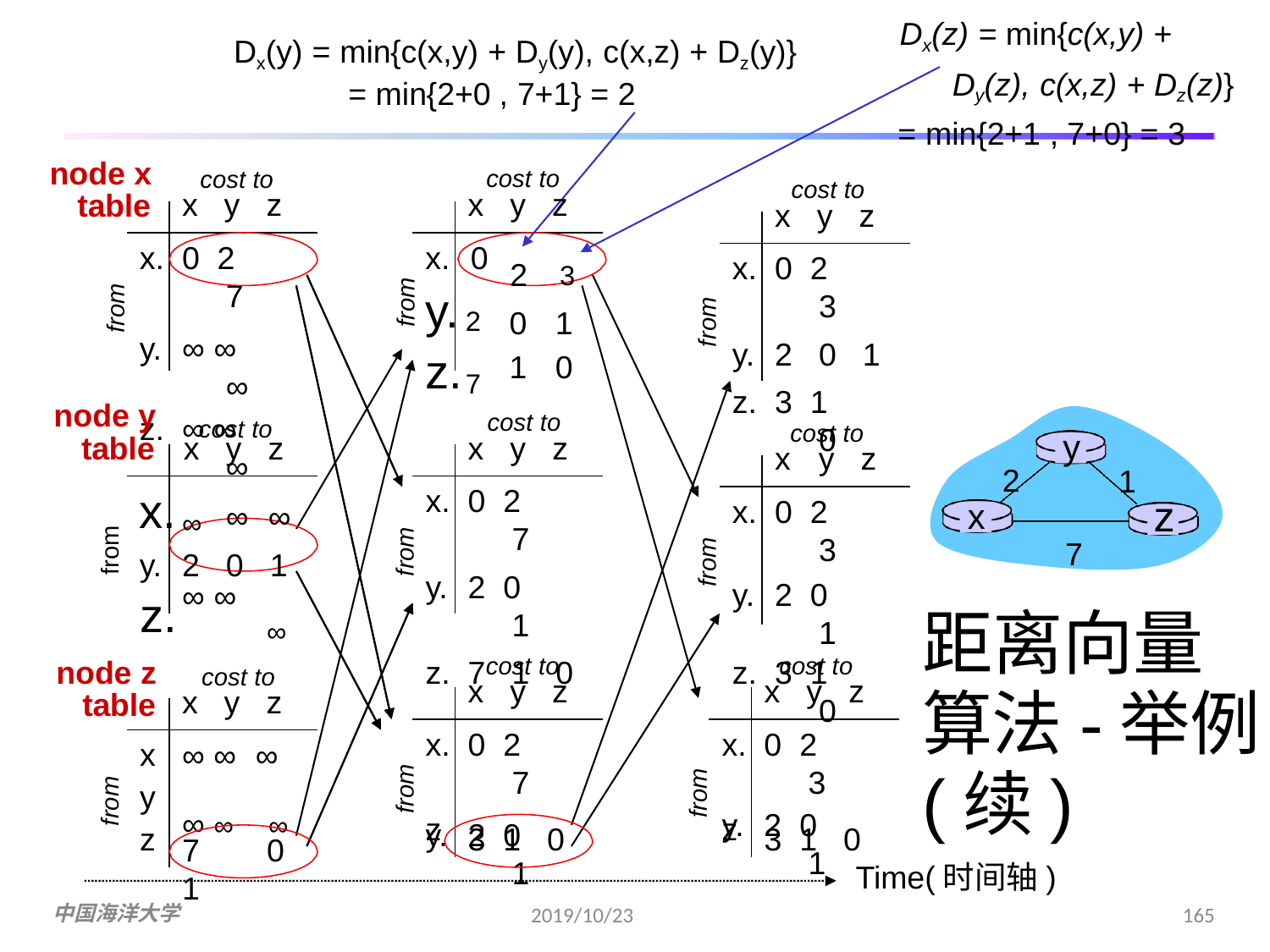

Dx(z) = min{c(x,y) + Dy(z), c(x,z) + Dz(z)}
= min{2+1 , 7+0} = 3
Dx(y) = min{c(x,y) + Dy(y), c(x,z) + Dz(y)}
= min{2+0 , 7+1} = 2

node x
cost to
x	y	z
cost to
x	y	z
cost to
x	y	z
table

0  2	7

∞ ∞	∞
∞ ∞	∞
0
2
7
2	3
0	1
1	0

0  2	3

2	0	1

3  1	0

from
from

from

node y

cost to
x	y	z
cost to
cost to
y
table	x	y	z

x	y	z

2
1

∞	∞	∞
2	0	1
∞
0  2	7

2  0	1

7	1	0

z
0  2	3
2  0	1
3  1	0
x

from
from
7
from

∞ ∞

距离向量算法-举例(续)

node z
cost to
x	y	z
cost to
x	y	z
cost to
x	y	z
table

0  2	7

2  0	1
0  2	3
2  0	1

x y
∞ ∞	∞

∞ ∞	∞
from
from
from
z
z

z
3  1
0
3  1
0
Time(时间轴)

7  1
0